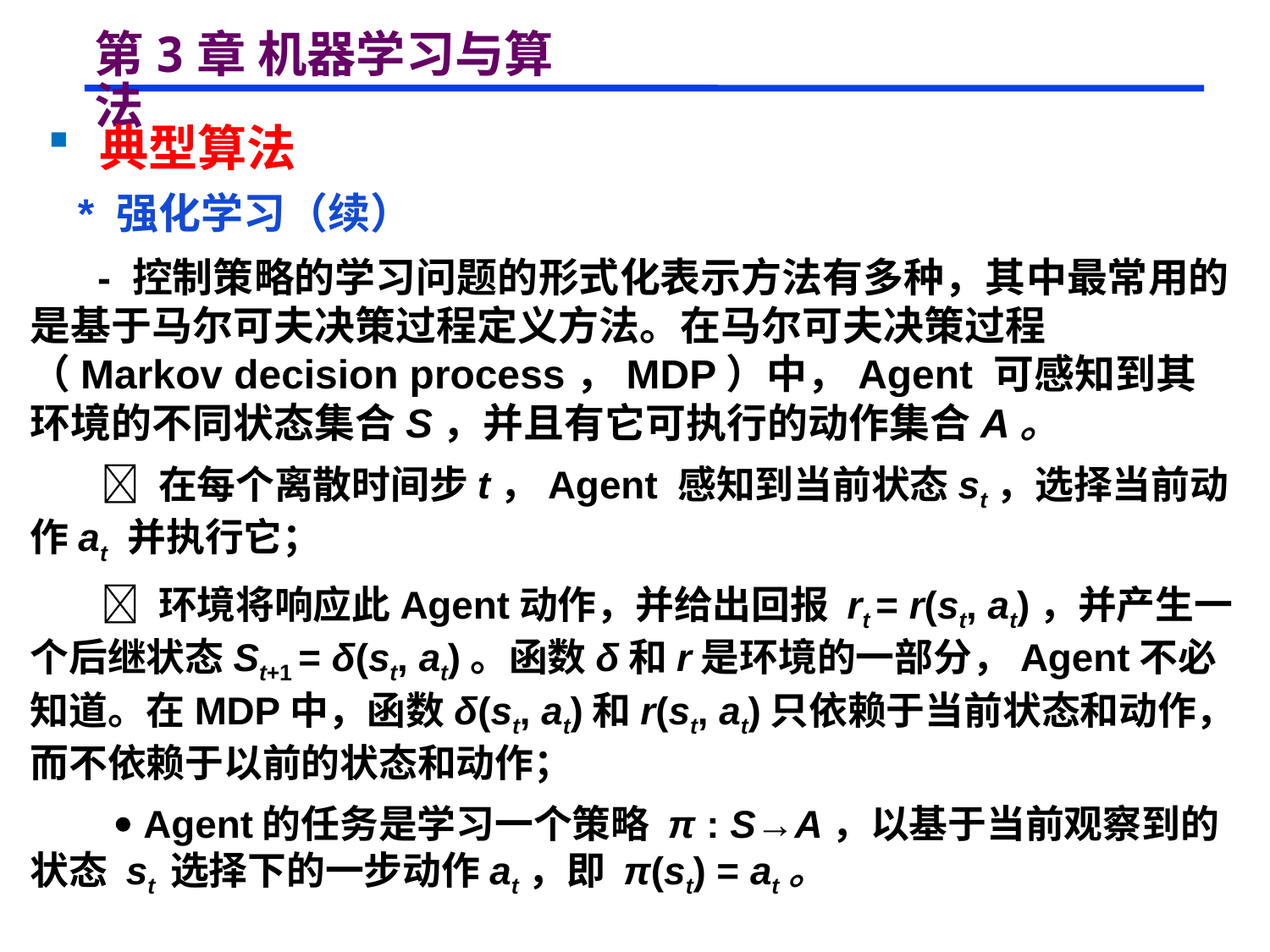

# 第3章 机器学习与算法
 典型算法
    * 强化学习（续）
      - 控制策略的学习问题的形式化表示方法有多种，其中最常用的是基于马尔可夫决策过程定义方法。在马尔可夫决策过程（Markov decision process，MDP）中，Agent 可感知到其环境的不同状态集合S，并且有它可执行的动作集合A。
        • 在每个离散时间步t，Agent 感知到当前状态st，选择当前动作at 并执行它；
        • 环境将响应此Agent动作，并给出回报 rt = r(st, at)，并产生一个后继状态St+1 = δ(st, at)。函数δ和r是环境的一部分，Agent不必知道。在MDP中，函数δ(st, at)和r(st, at)只依赖于当前状态和动作，而不依赖于以前的状态和动作；
        • Agent的任务是学习一个策略 π : S→A，以基于当前观察到的状态 st 选择下的一步动作at，即 π(st) = at。